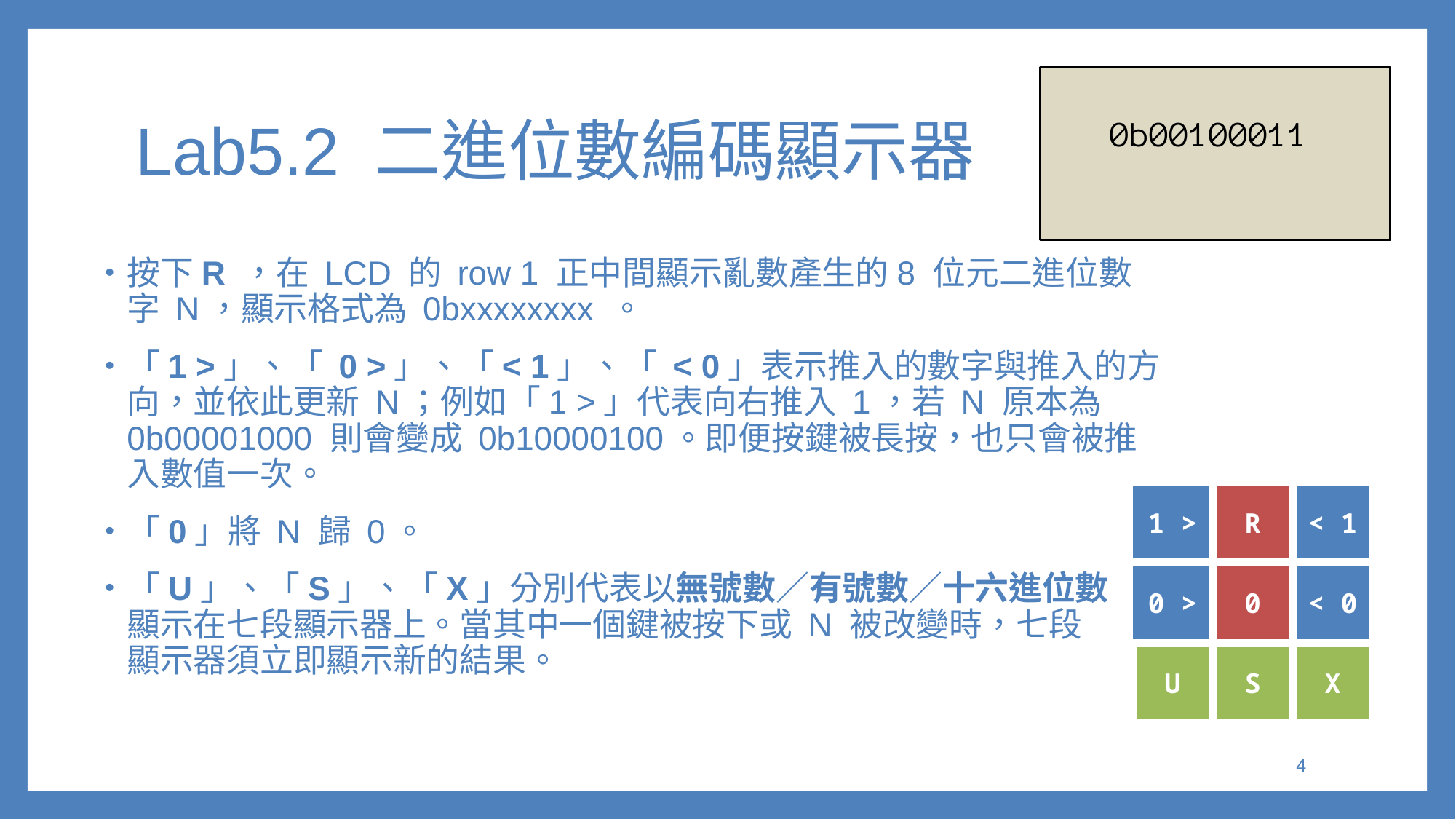

0b00100011

# Lab5.2 二進位數編碼顯示器
按下R ，在 LCD 的 row 1 正中間顯示亂數產生的8 位元二進位數字 N，顯示格式為 0bxxxxxxxx 。
「1 >」、「 0 >」、「< 1」、「 < 0」表示推入的數字與推入的方向，並依此更新 N；例如「1 >」代表向右推入 1，若 N 原本為 0b00001000 則會變成 0b10000100。即便按鍵被長按，也只會被推入數值一次。
「0」將 N 歸 0。
「U」、「S」、「X」分別代表以無號數／有號數／十六進位數
顯示在七段顯示器上。當其中一個鍵被按下或 N 被改變時，七段
顯示器須立即顯示新的結果。

| 1 > | R | < 1 |
| --- | --- | --- |
| 0 > | 0 | < 0 |
| U | S | X |
4